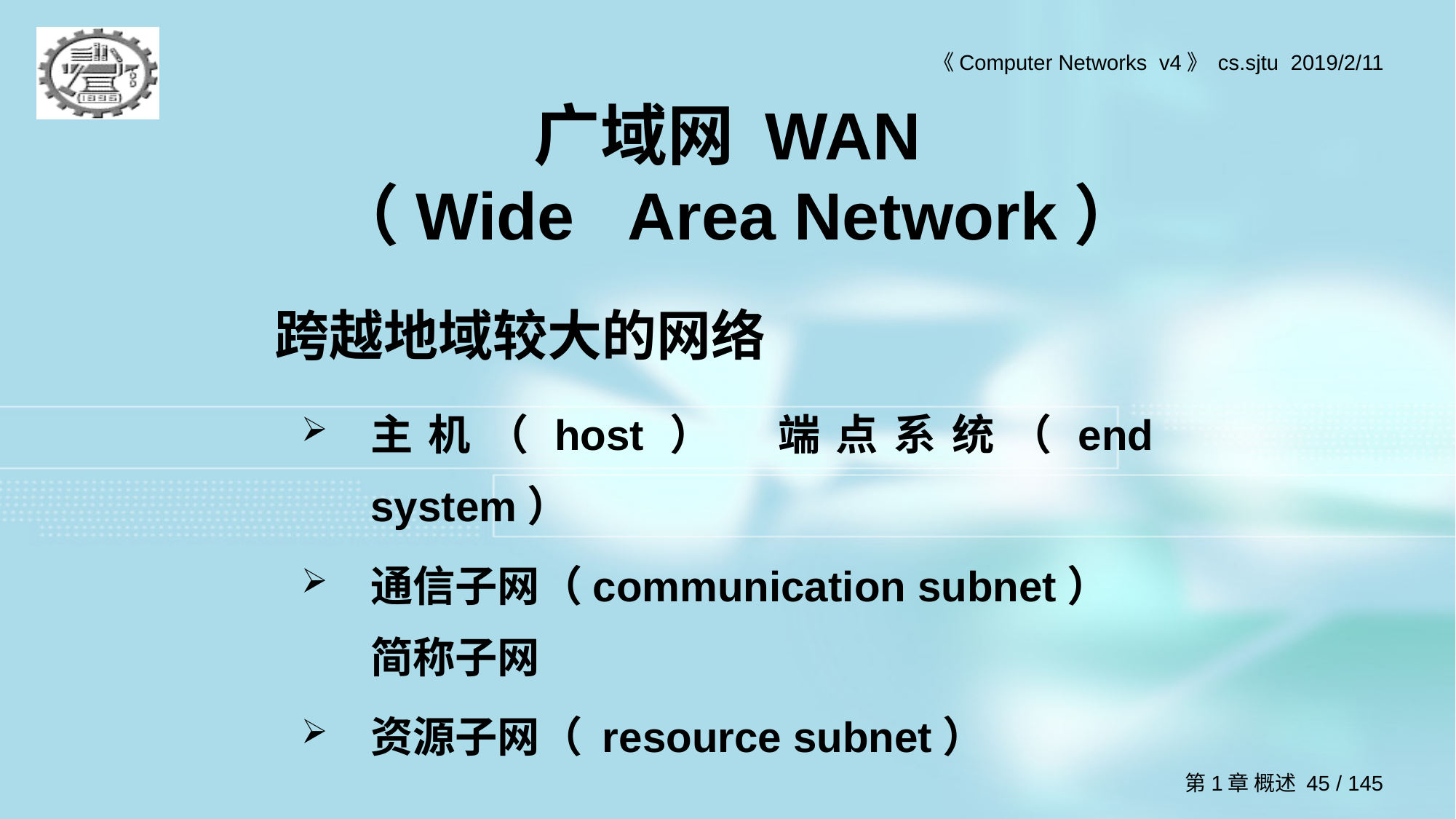

# 广域网 WAN （Wide   Area Network）
跨越地域较大的网络
主机（host）  端点系统（end system）
通信子网（communication subnet）  简称子网
资源子网（ resource subnet）